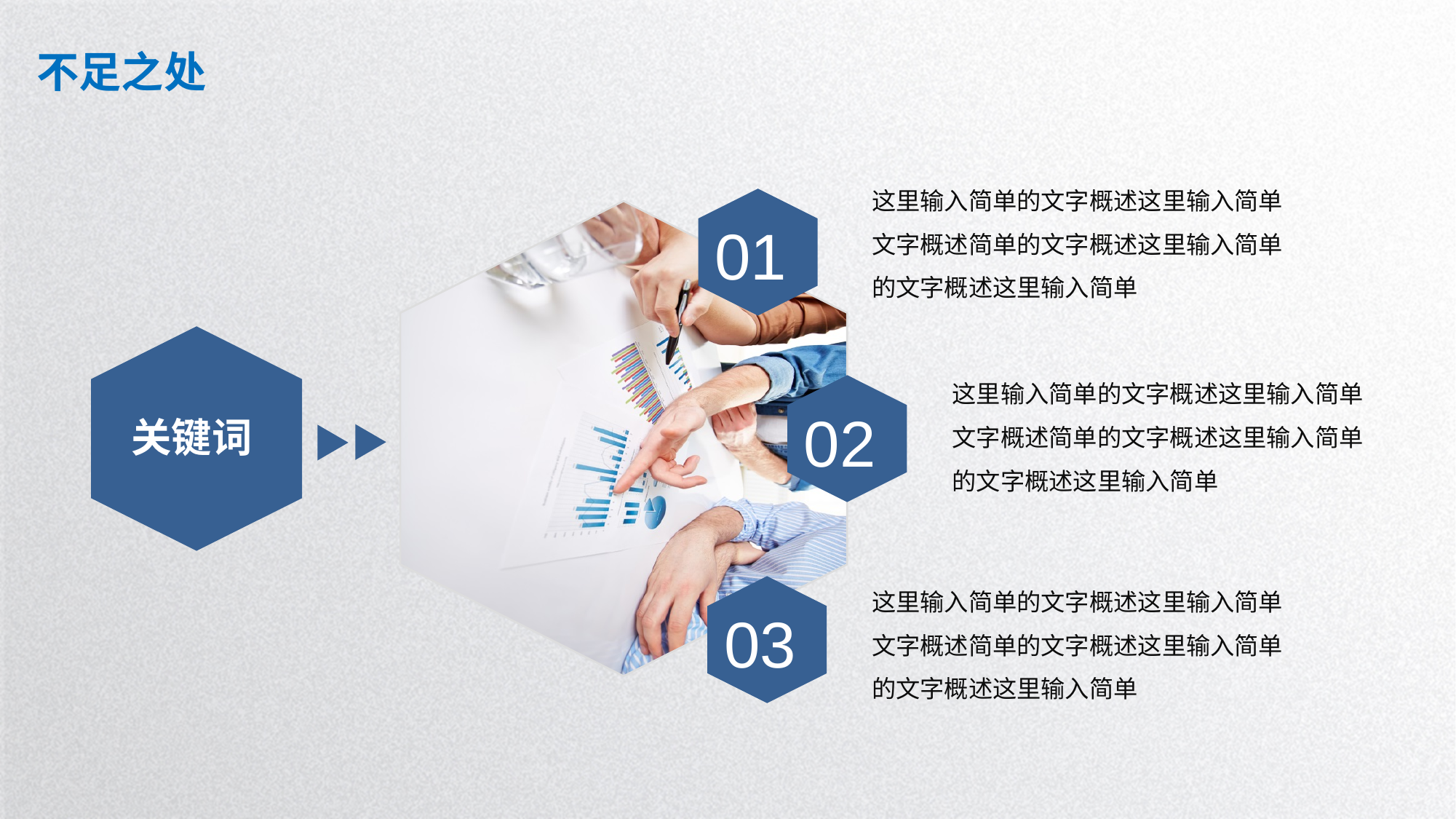

不足之处
这里输入简单的文字概述这里输入简单文字概述简单的文字概述这里输入简单的文字概述这里输入简单

01

关键词
这里输入简单的文字概述这里输入简单文字概述简单的文字概述这里输入简单的文字概述这里输入简单

02

这里输入简单的文字概述这里输入简单文字概述简单的文字概述这里输入简单的文字概述这里输入简单

03